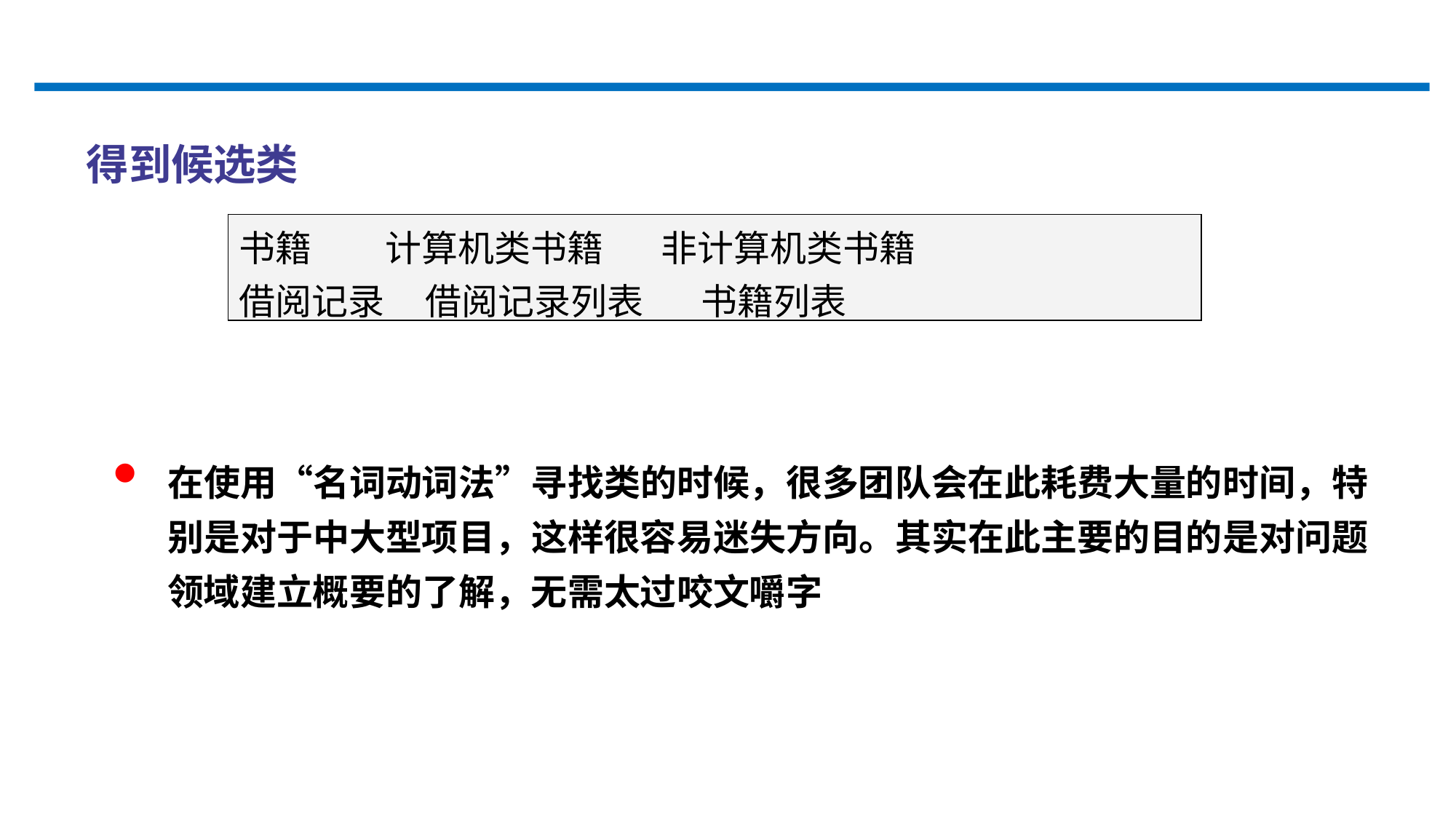

得到候选类
| 书籍 计算机类书籍 非计算机类书籍 借阅记录 借阅记录列表 书籍列表 |
| --- |
在使用“名词动词法”寻找类的时候，很多团队会在此耗费大量的时间，特别是对于中大型项目，这样很容易迷失方向。其实在此主要的目的是对问题领域建立概要的了解，无需太过咬文嚼字